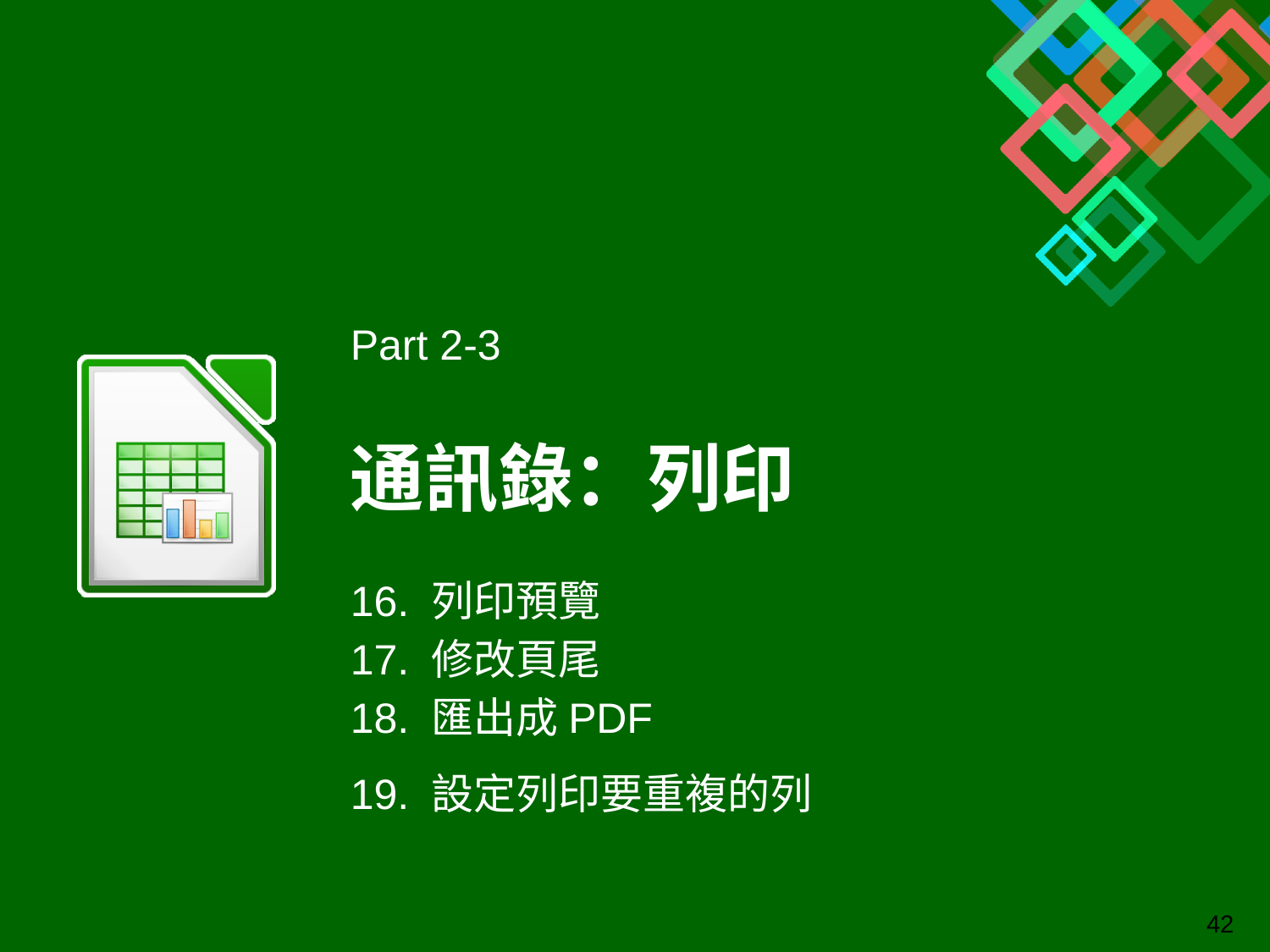

Part 2-3
# 通訊錄：列印
16. 列印預覽
17. 修改頁尾
18. 匯出成PDF
19. 設定列印要重複的列
42